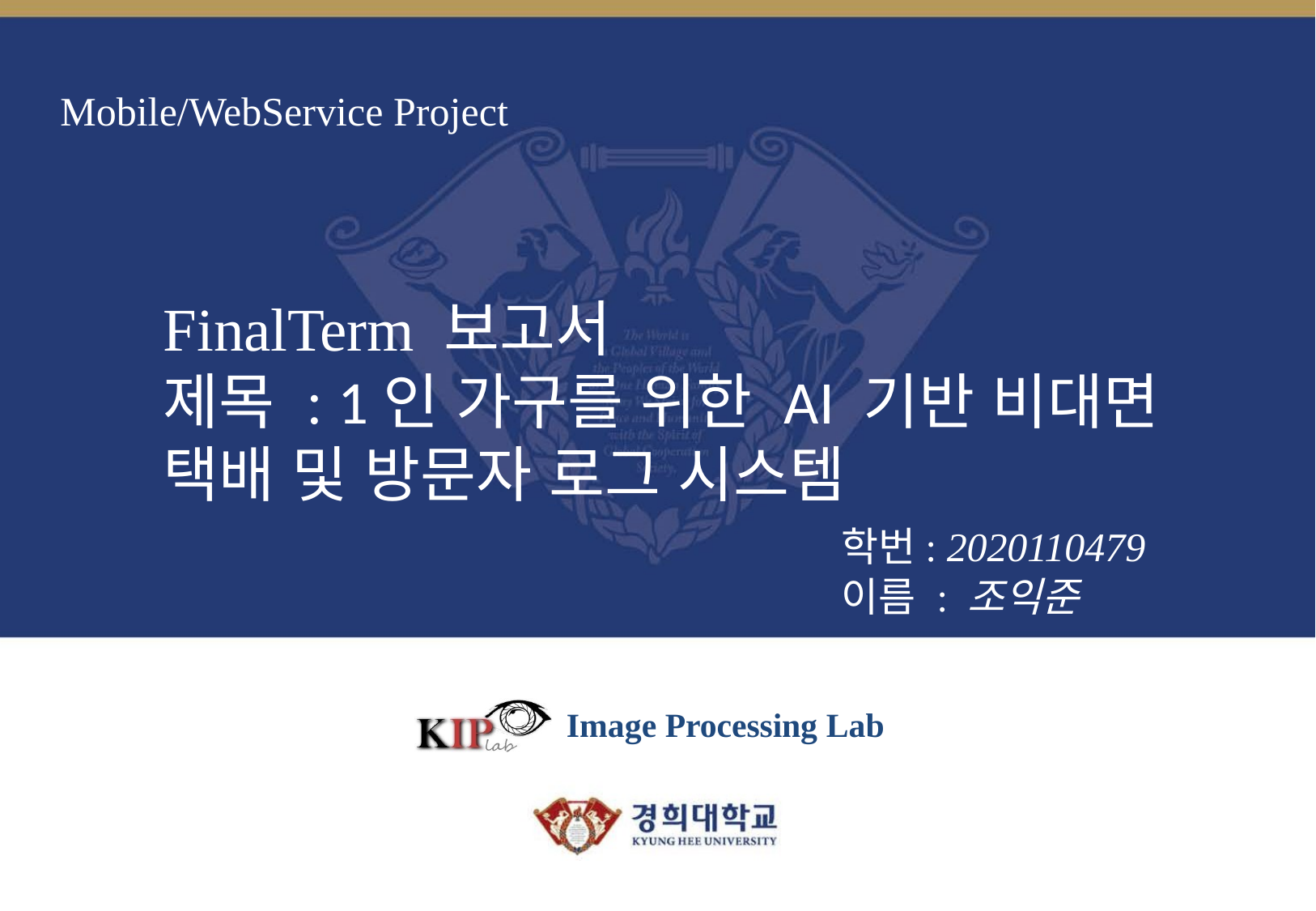

# Mobile/WebService Project
FinalTerm 보고서
제목 : 1인 가구를 위한 AI 기반 비대면 택배 및 방문자 로그 시스템
학번: 2020110479
이름 : 조익준

Image Processing Lab